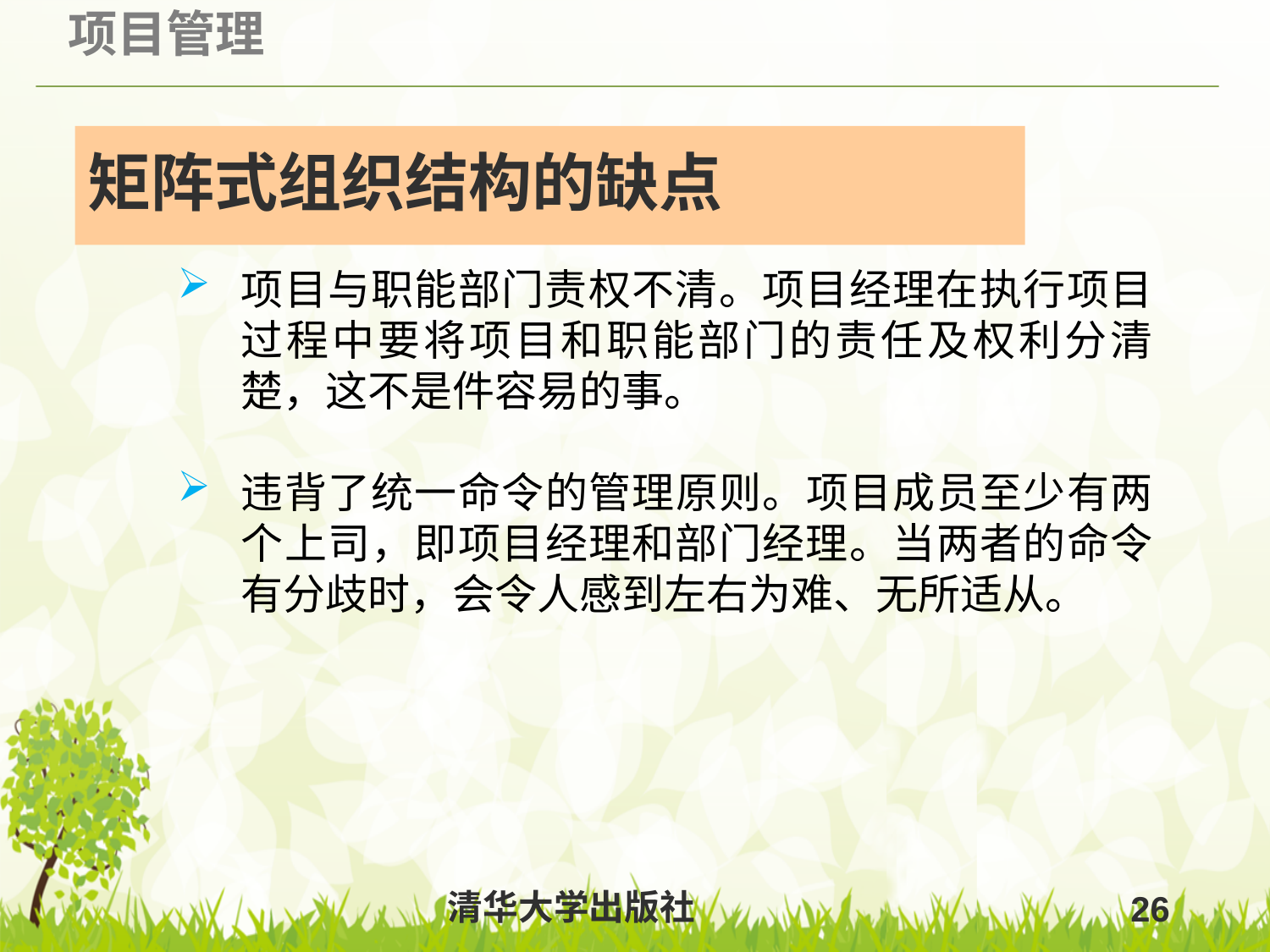

# 矩阵式组织结构的缺点
项目与职能部门责权不清。项目经理在执行项目过程中要将项目和职能部门的责任及权利分清楚，这不是件容易的事。

违背了统一命令的管理原则。项目成员至少有两个上司，即项目经理和部门经理。当两者的命令有分歧时，会令人感到左右为难、无所适从。
清华大学出版社
26